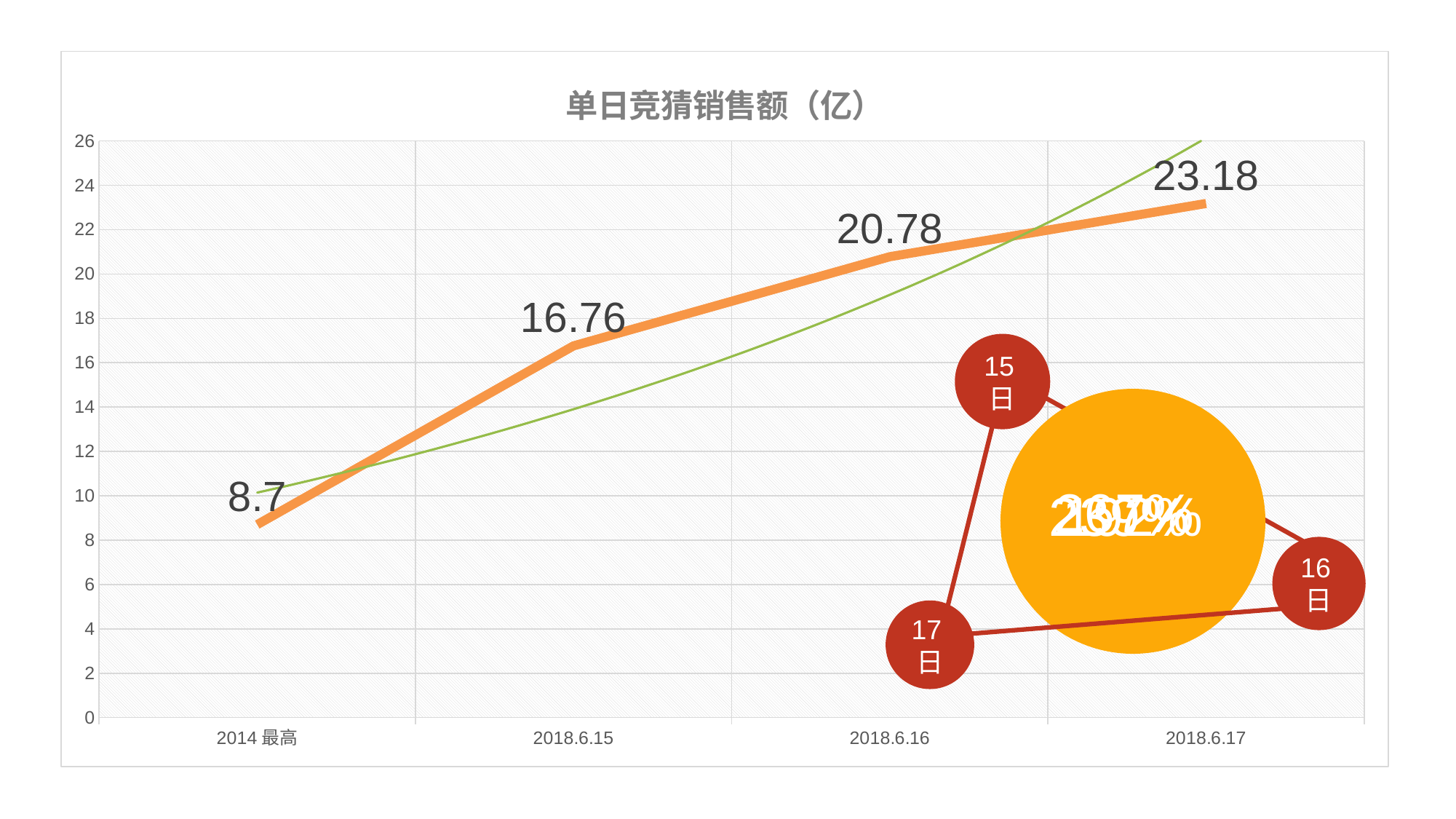

### Chart: 单日竞猜销售额（亿）

| Category | 系列 3 |
|---|---|
| 2014最高 | 8.7 |
| 2018.6.15 | 16.76 |
| 2018.6.16 | 20.78 |
| 2018.6.17 | 23.18 |
15日

16日
17日
267%
239%
192%